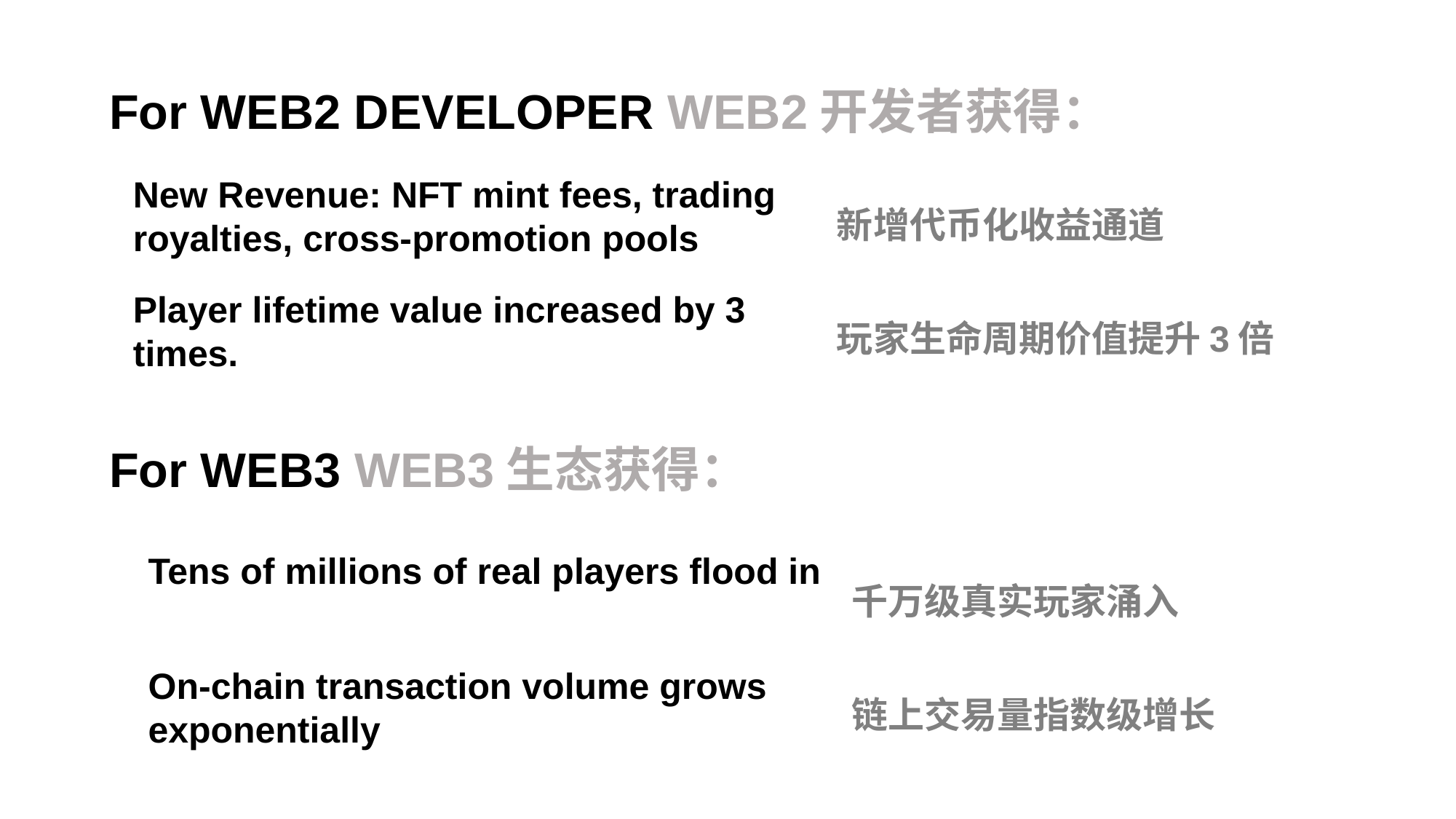

For WEB2 DEVELOPER WEB2开发者获得：
New Revenue: NFT mint fees, trading royalties, cross-promotion pools
新增代币化收益通道
Player lifetime value increased by 3 times.
玩家生命周期价值提升3倍
For WEB3 WEB3生态获得：
Tens of millions of real players flood in
千万级真实玩家涌入
On-chain transaction volume grows exponentially
链上交易量指数级增长